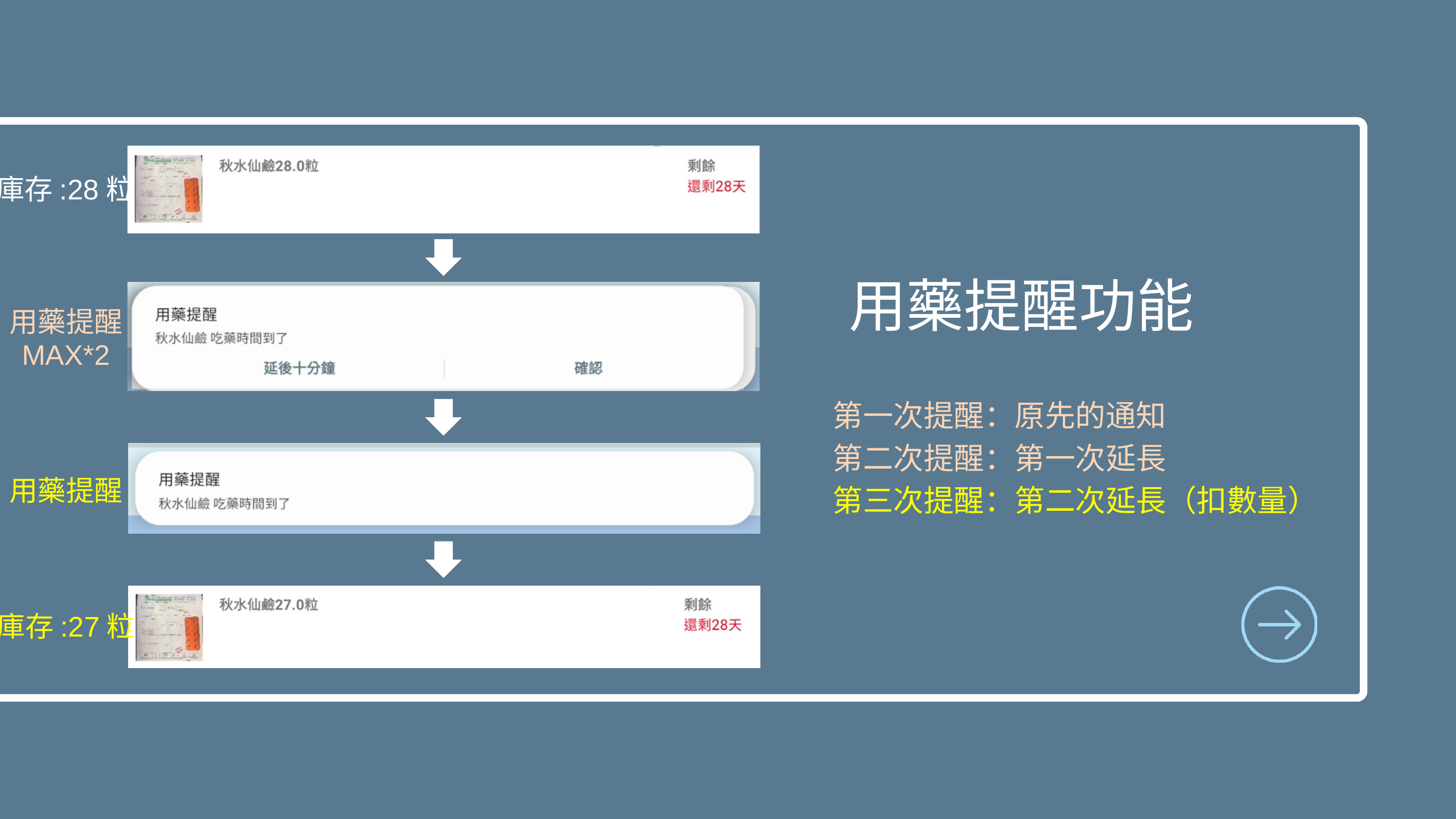

庫存:28粒

用藥提醒功能

用藥提醒
MAX*2
第一次提醒：原先的通知
第二次提醒：第一次延長
第三次提醒：第二次延長（扣數量）

用藥提醒

庫存:27粒